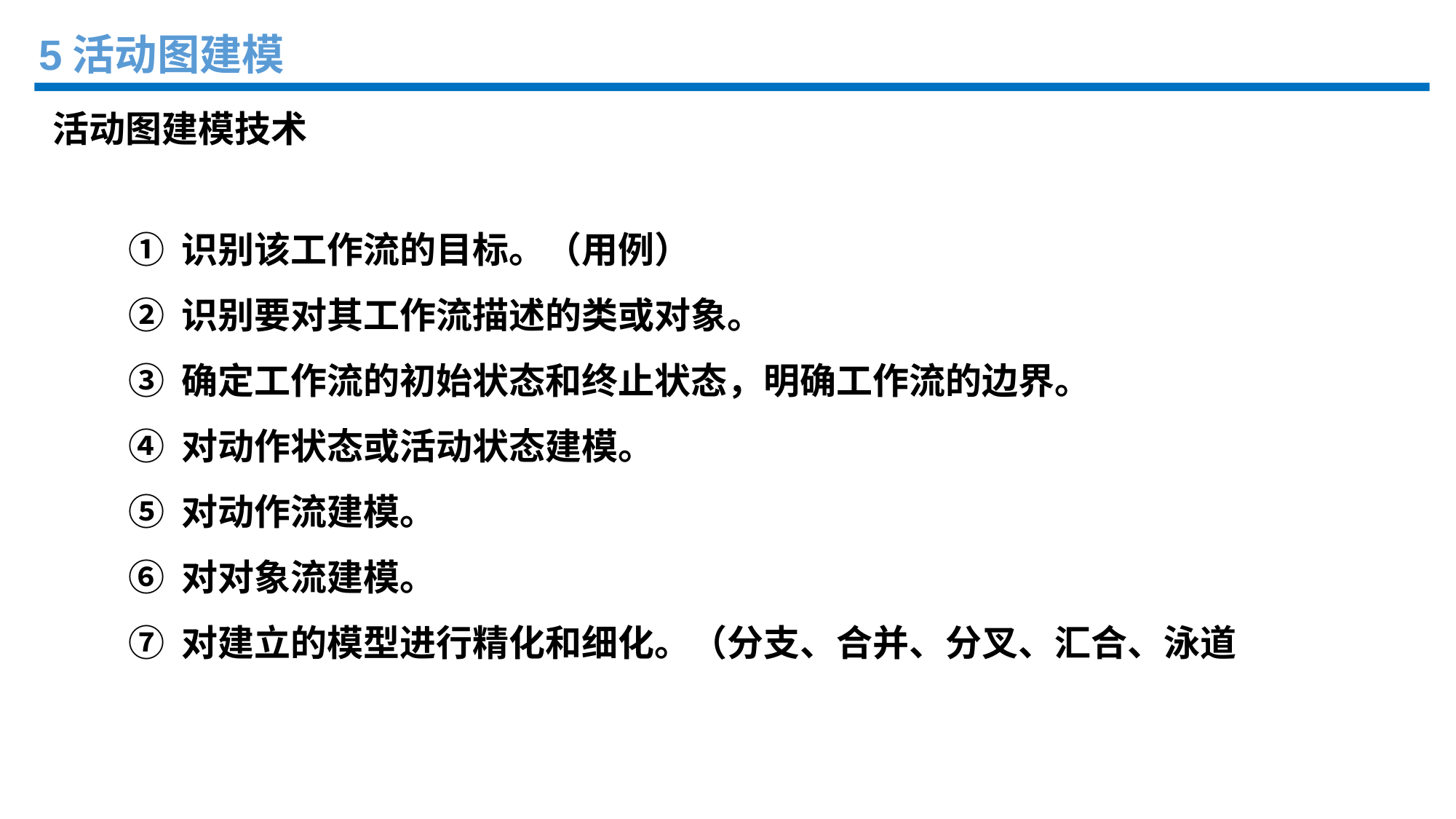

5活动图建模
活动图建模技术

① 识别该工作流的目标。（用例）
② 识别要对其工作流描述的类或对象。
③ 确定工作流的初始状态和终止状态，明确工作流的边界。
④ 对动作状态或活动状态建模。
⑤ 对动作流建模。
⑥ 对对象流建模。
⑦ 对建立的模型进行精化和细化。（分支、合并、分叉、汇合、泳道